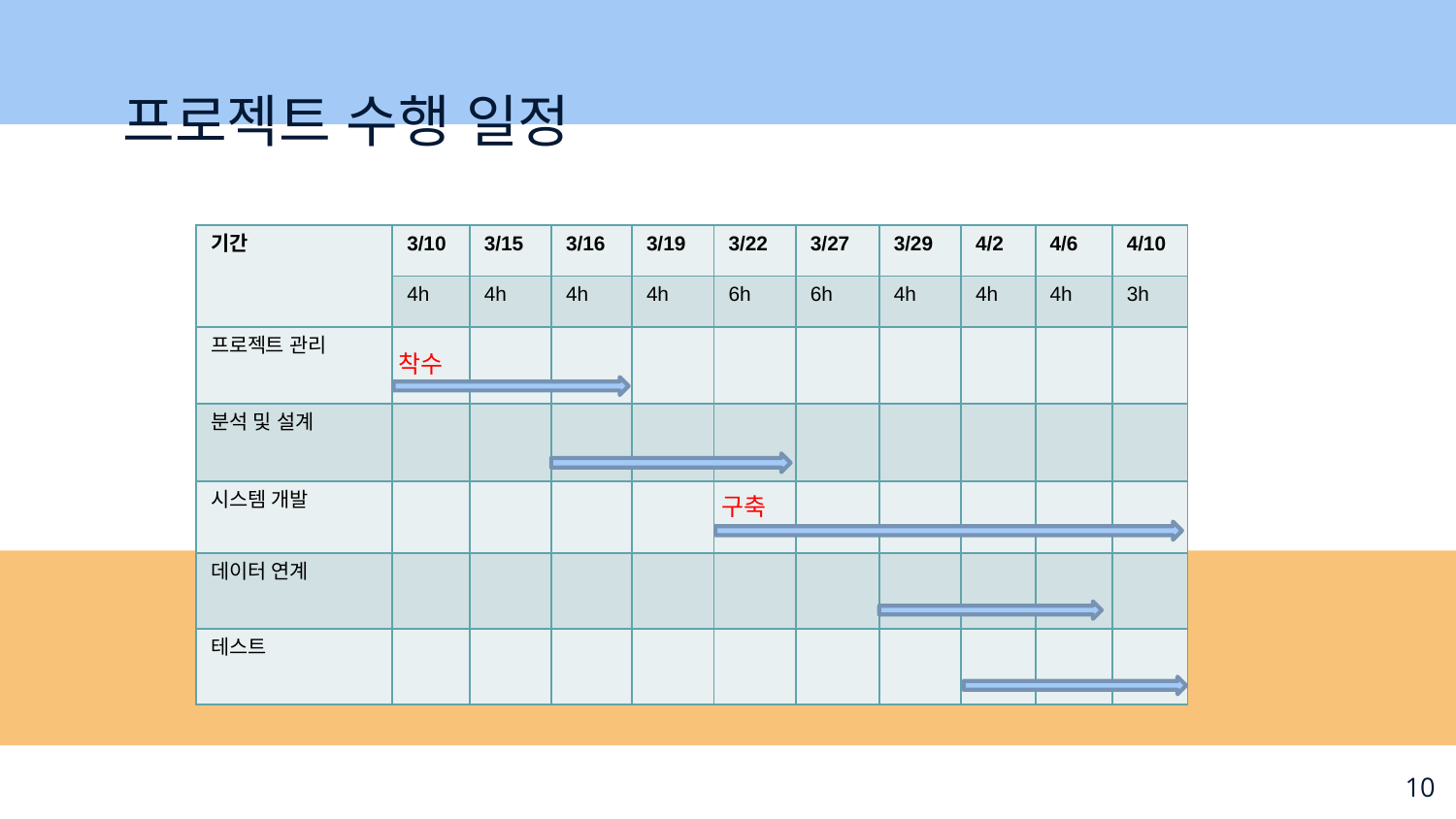

# 프로젝트 수행 일정
| 기간 | 3/10 | 3/15 | 3/16 | 3/19 | 3/22 | 3/27 | 3/29 | 4/2 | 4/6 | 4/10 |
| --- | --- | --- | --- | --- | --- | --- | --- | --- | --- | --- |
|  | 4h | 4h | 4h | 4h | 6h | 6h | 4h | 4h | 4h | 3h |
| 프로젝트 관리 |  |  |  |  |  |  |  |  |  |  |
| 분석 및 설계 |  |  |  |  |  |  |  |  |  |  |
| 시스템 개발 |  |  |  |  |  |  |  |  |  |  |
| 데이터 연계 |  |  |  |  |  |  |  |  |  |  |
| 테스트 |  |  |  |  |  |  |  |  |  |  |
착수

구축

10